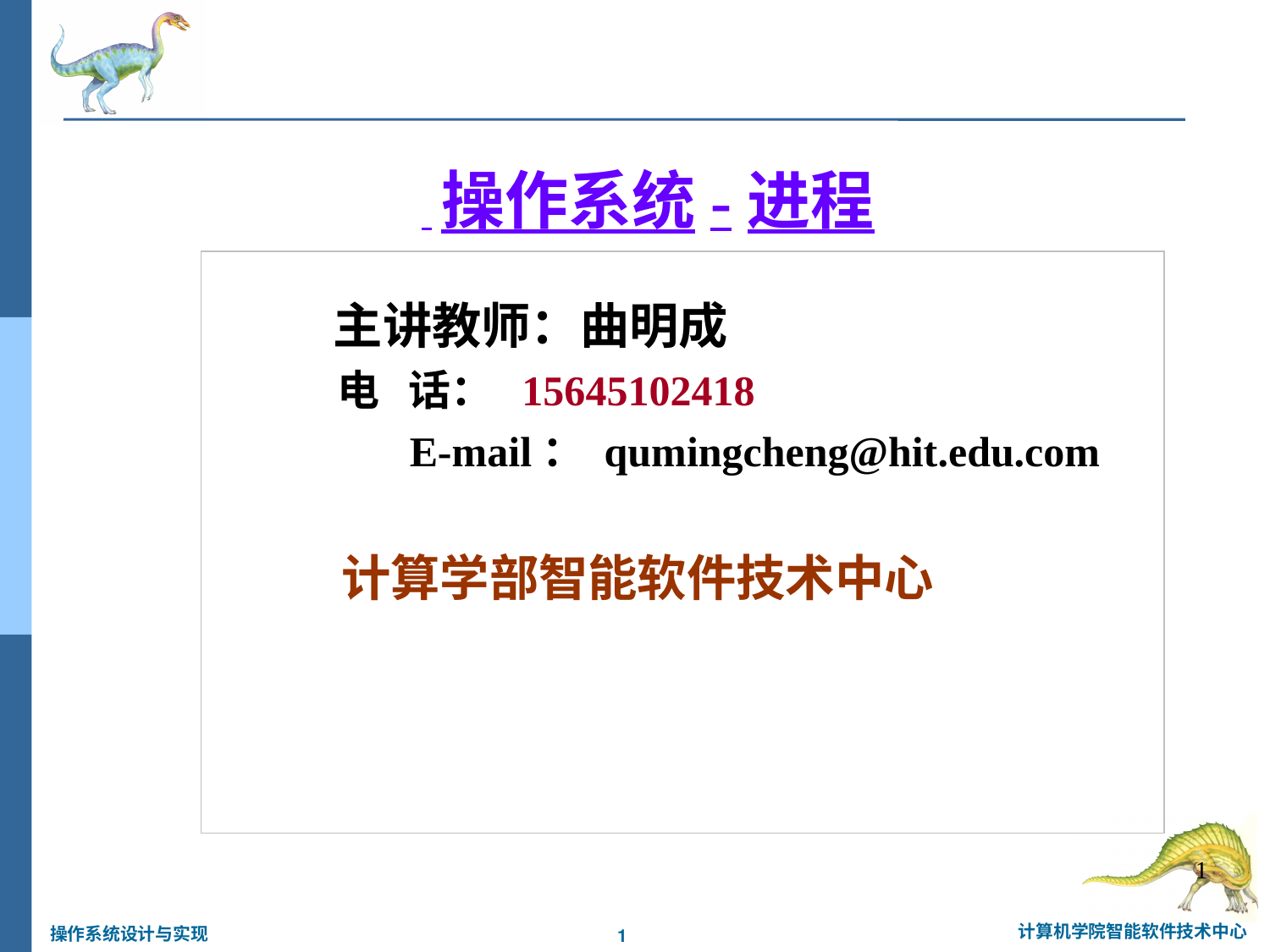

# 操作系统-进程

                           主讲教师：曲明成
                       电   话：  15645102418
			E-mail： qumingcheng@hit.edu.com

                            计算学部智能软件技术中心

1